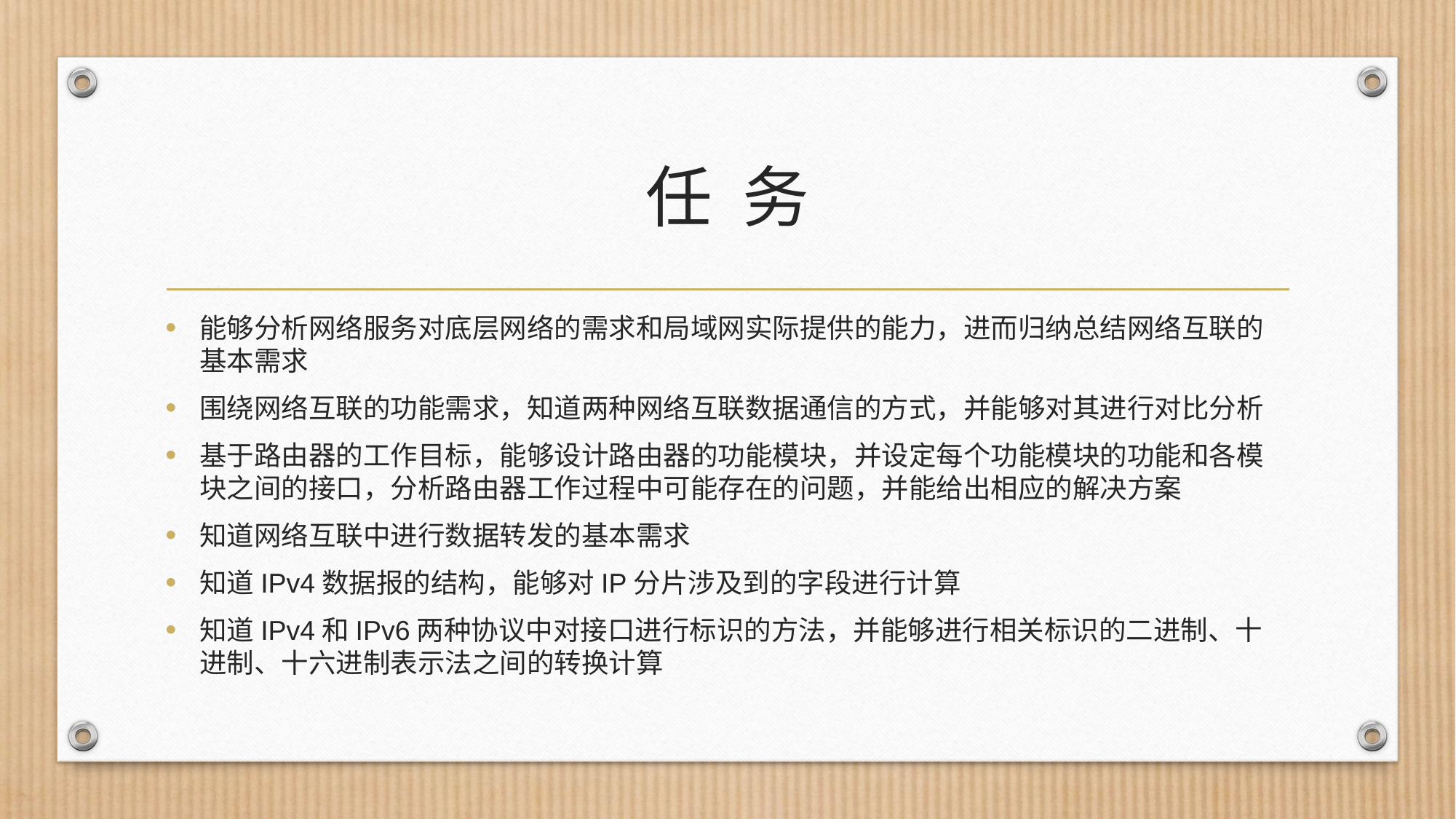

# 任  务
能够分析网络服务对底层网络的需求和局域网实际提供的能力，进而归纳总结网络互联的基本需求
围绕网络互联的功能需求，知道两种网络互联数据通信的方式，并能够对其进行对比分析
基于路由器的工作目标，能够设计路由器的功能模块，并设定每个功能模块的功能和各模块之间的接口，分析路由器工作过程中可能存在的问题，并能给出相应的解决方案
知道网络互联中进行数据转发的基本需求
知道IPv4数据报的结构，能够对IP分片涉及到的字段进行计算
知道IPv4和IPv6两种协议中对接口进行标识的方法，并能够进行相关标识的二进制、十进制、十六进制表示法之间的转换计算